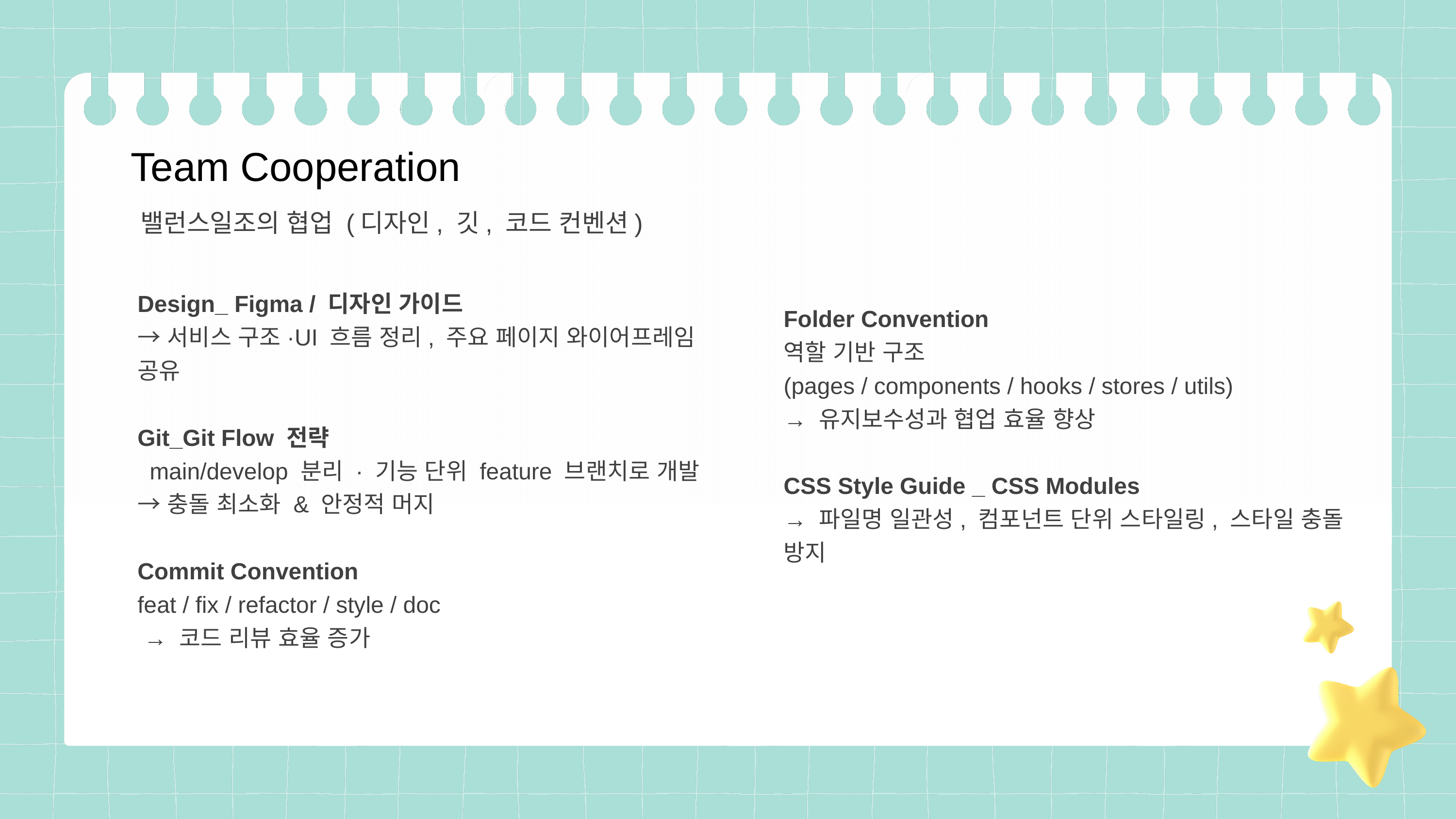

Team Cooperation
밸런스일조의 협업 (디자인, 깃, 코드 컨벤션)
Design_ Figma / 디자인 가이드
→ 서비스 구조·UI 흐름 정리, 주요 페이지 와이어프레임 공유

Git_Git Flow 전략
 main/develop 분리 · 기능 단위 feature 브랜치로 개발
→ 충돌 최소화 & 안정적 머지

Commit Convention
feat / fix / refactor / style / doc
 → 코드 리뷰 효율 증가

Folder Convention
역할 기반 구조
(pages / components / hooks / stores / utils)
→ 유지보수성과 협업 효율 향상

CSS Style Guide _ CSS Modules
→ 파일명 일관성, 컴포넌트 단위 스타일링, 스타일 충돌 방지